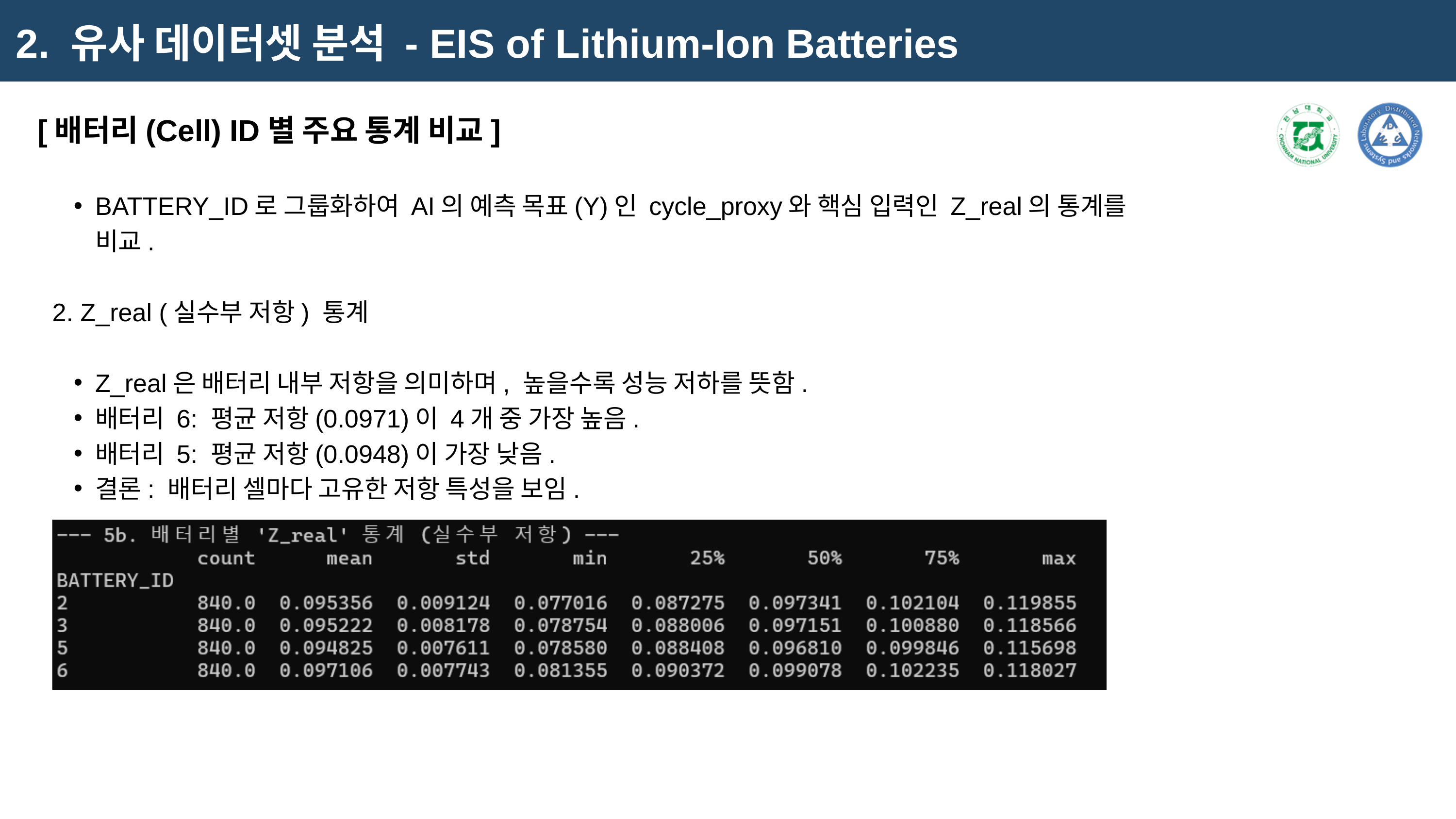

2. 유사 데이터셋 분석 - EIS of Lithium-Ion Batteries
[배터리(Cell) ID별 주요 통계 비교]
BATTERY_ID로 그룹화하여 AI의 예측 목표(Y)인 cycle_proxy와 핵심 입력인 Z_real의 통계를 비교.

2. Z_real (실수부 저항) 통계

Z_real은 배터리 내부 저항을 의미하며, 높을수록 성능 저하를 뜻함.
배터리 6: 평균 저항(0.0971)이 4개 중 가장 높음.
배터리 5: 평균 저항(0.0948)이 가장 낮음.
결론: 배터리 셀마다 고유한 저항 특성을 보임.